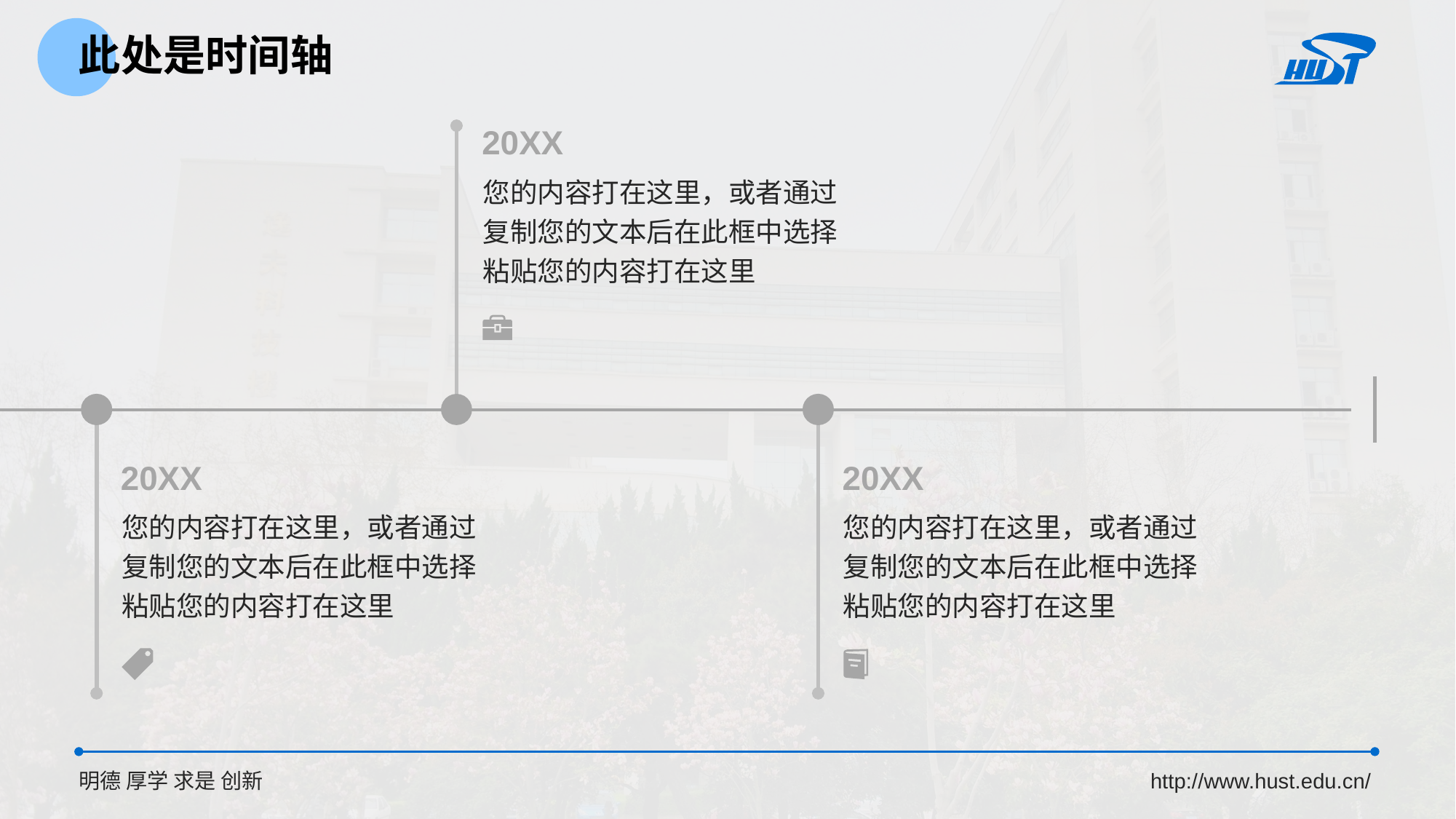

此处是时间轴
20XX
您的内容打在这里，或者通过复制您的文本后在此框中选择粘贴您的内容打在这里

20XX
您的内容打在这里，或者通过复制您的文本后在此框中选择粘贴您的内容打在这里
20XX
您的内容打在这里，或者通过复制您的文本后在此框中选择粘贴您的内容打在这里